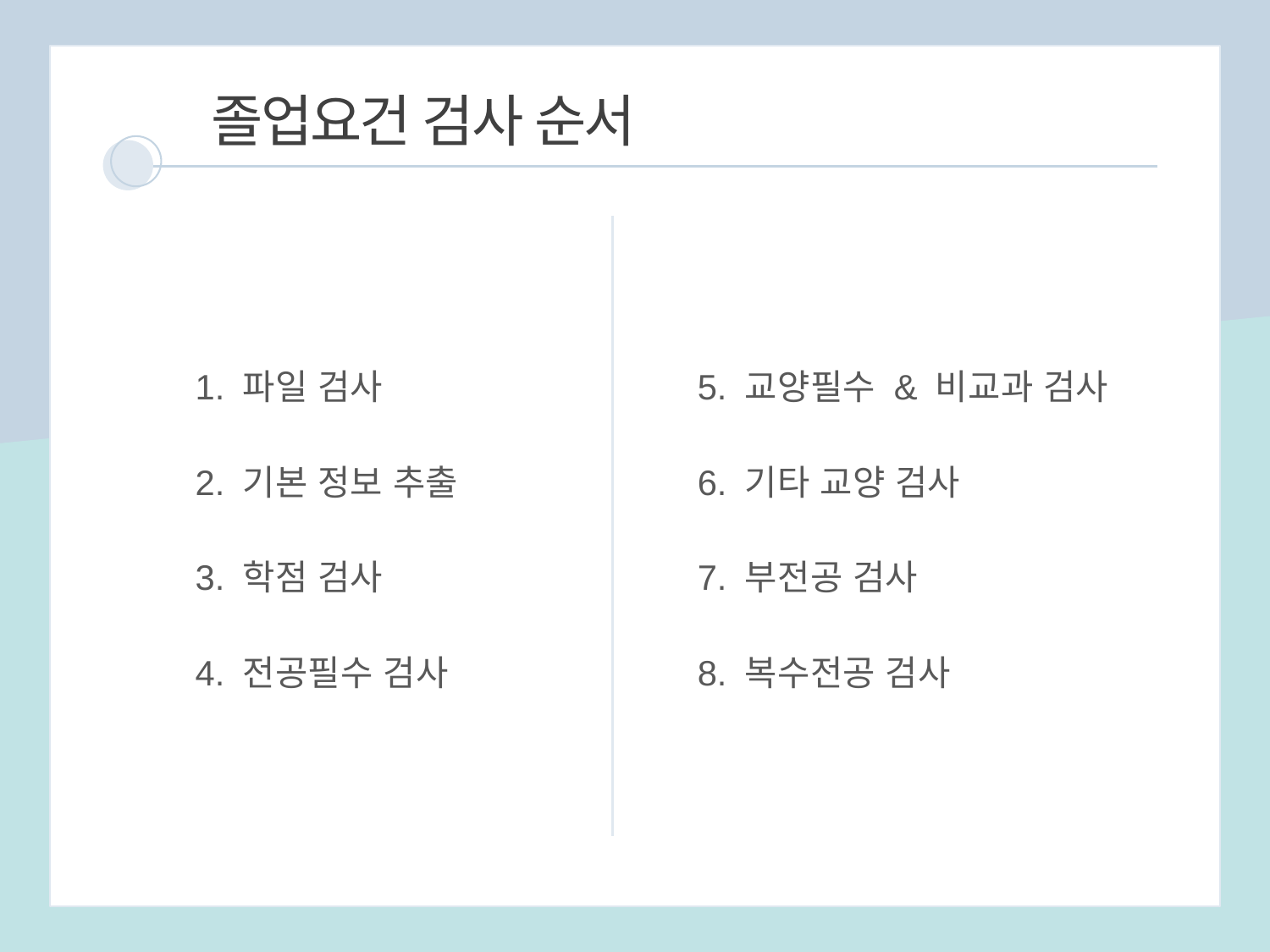

졸업요건 검사 순서
1. 파일 검사
2. 기본 정보 추출
3. 학점 검사
4. 전공필수 검사
5. 교양필수 & 비교과 검사
6. 기타 교양 검사
7. 부전공 검사
8. 복수전공 검사